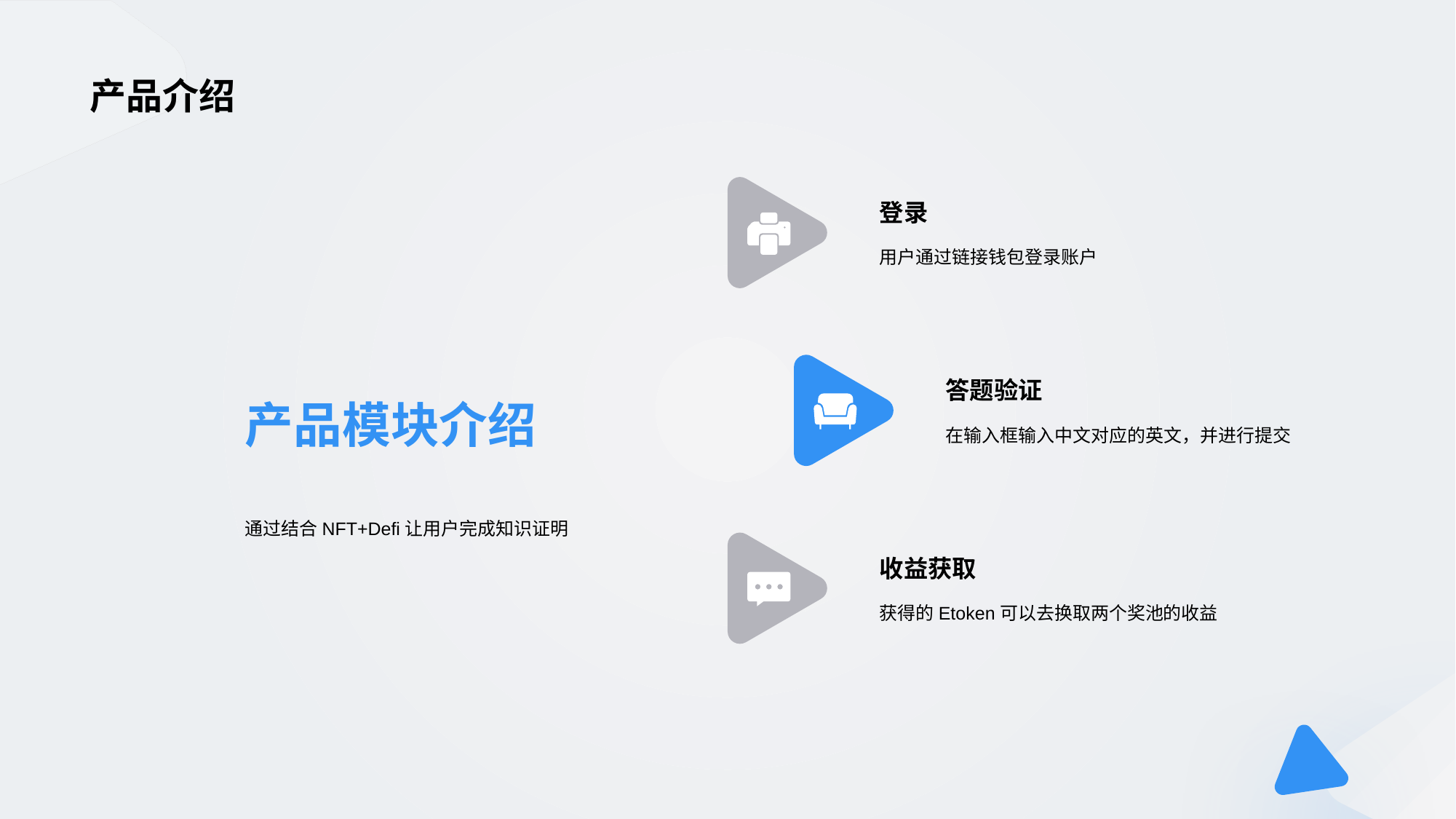

# 产品介绍
产品模块介绍

登录

用户通过链接钱包登录账户

答题验证

在输入框输入中文对应的英文，并进行提交
通过结合NFT+Defi让用户完成知识证明

收益获取

获得的Etoken可以去换取两个奖池的收益